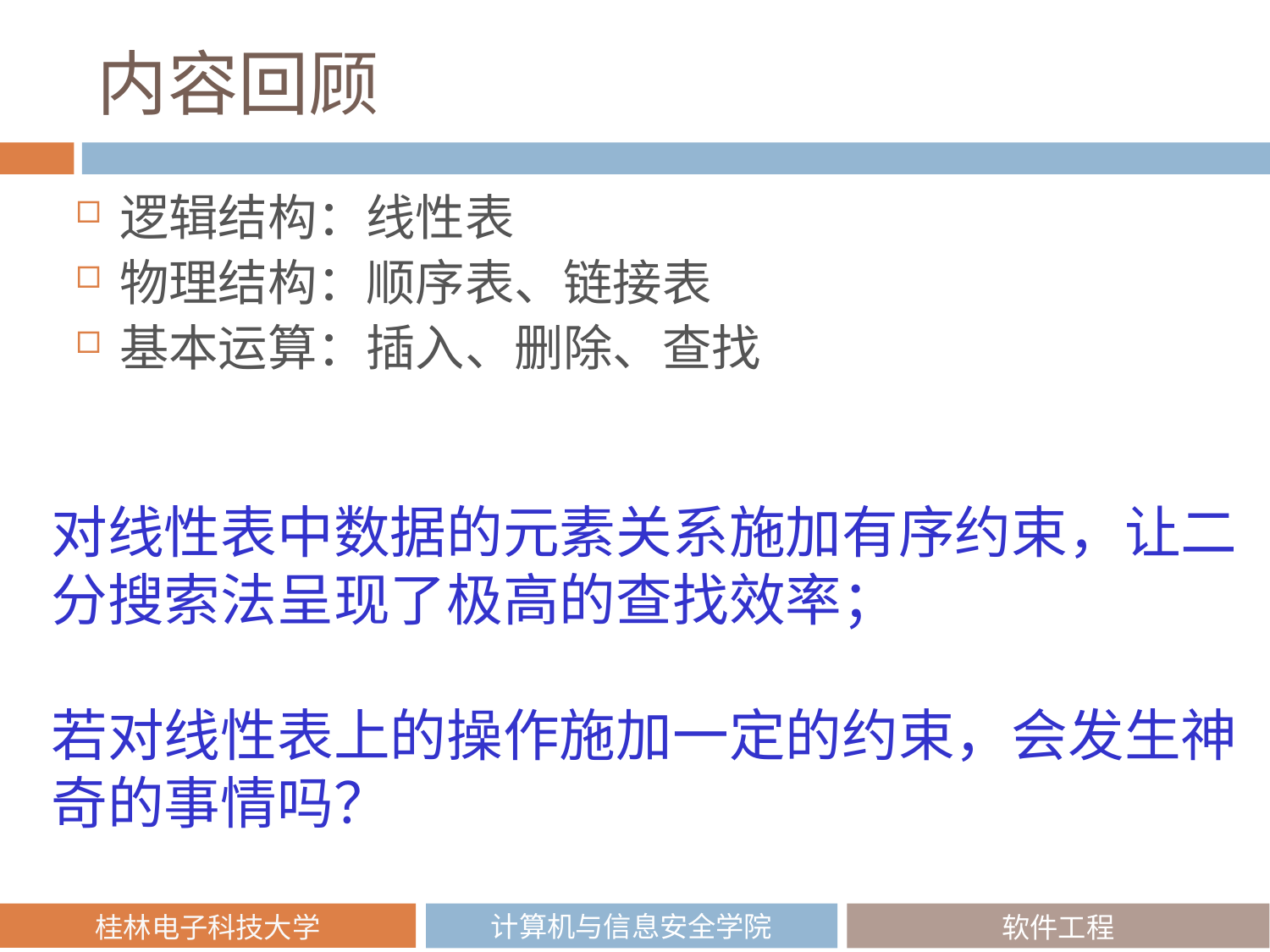

# 内容回顾
逻辑结构：线性表
物理结构：顺序表、链接表
基本运算：插入、删除、查找
对线性表中数据的元素关系施加有序约束，让二分搜索法呈现了极高的查找效率；

若对线性表上的操作施加一定的约束，会发生神奇的事情吗？